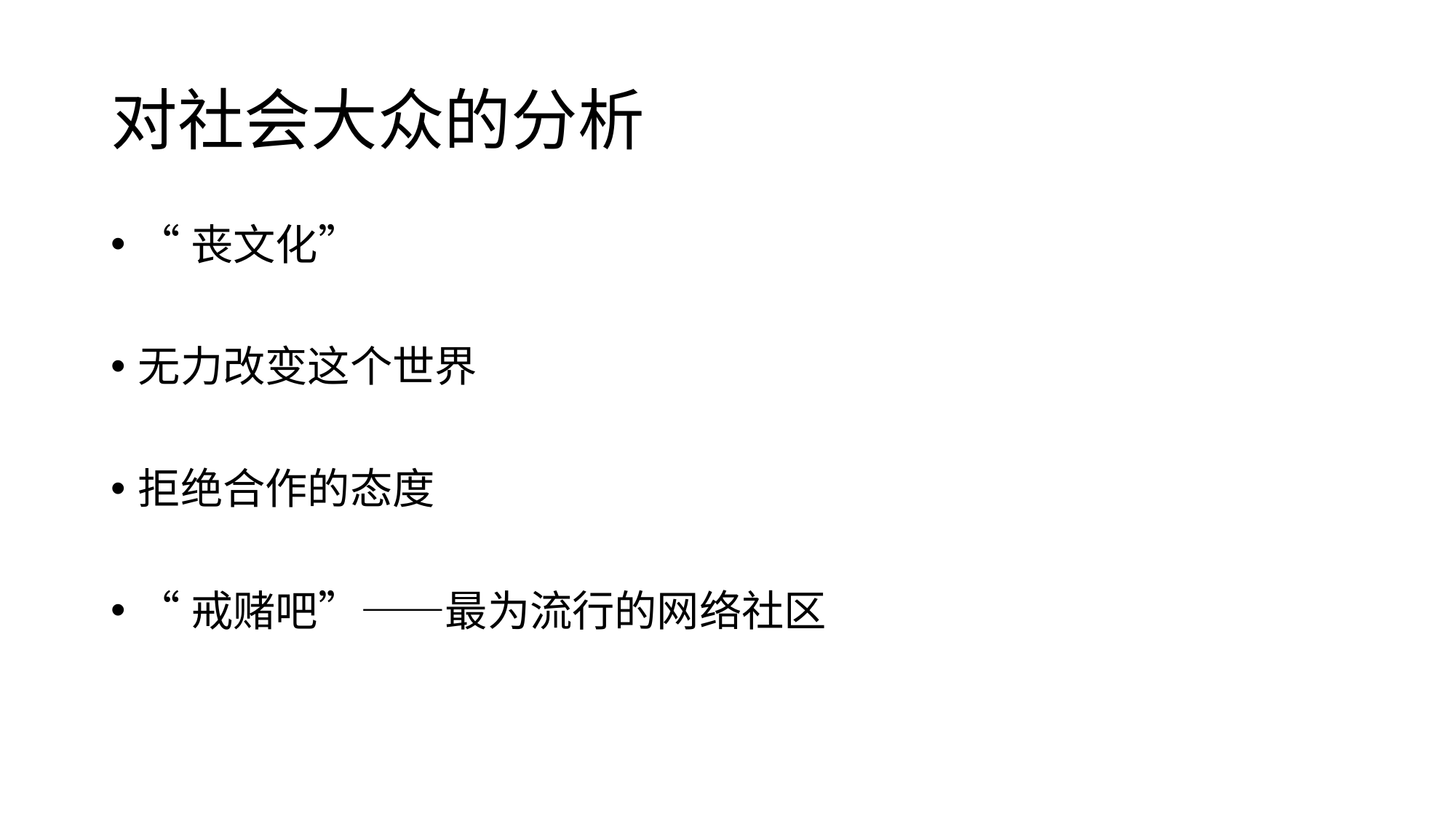

# 对社会大众的分析
“丧文化”

无力改变这个世界

拒绝合作的态度

“戒赌吧”——最为流行的网络社区